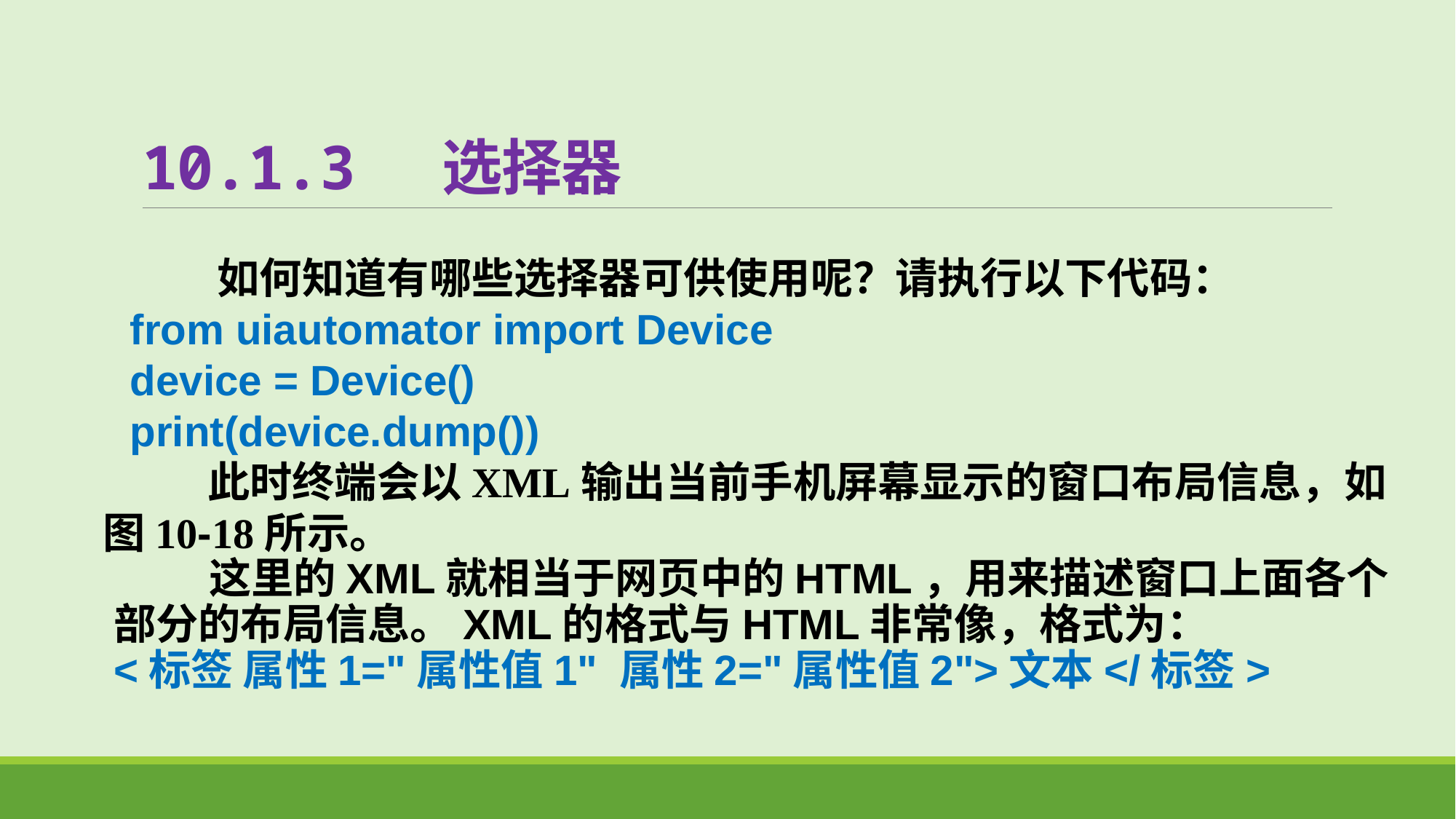

# 10.1.3  选择器
        如何知道有哪些选择器可供使用呢？请执行以下代码：
from uiautomator import Device
device = Device()
print(device.dump())
       此时终端会以XML输出当前手机屏幕显示的窗口布局信息，如图10-18所示。
     这里的XML就相当于网页中的HTML，用来描述窗口上面各个部分的布局信息。XML的格式与HTML非常像，格式为：
<标签 属性1="属性值1" 属性2="属性值2">文本</标签>